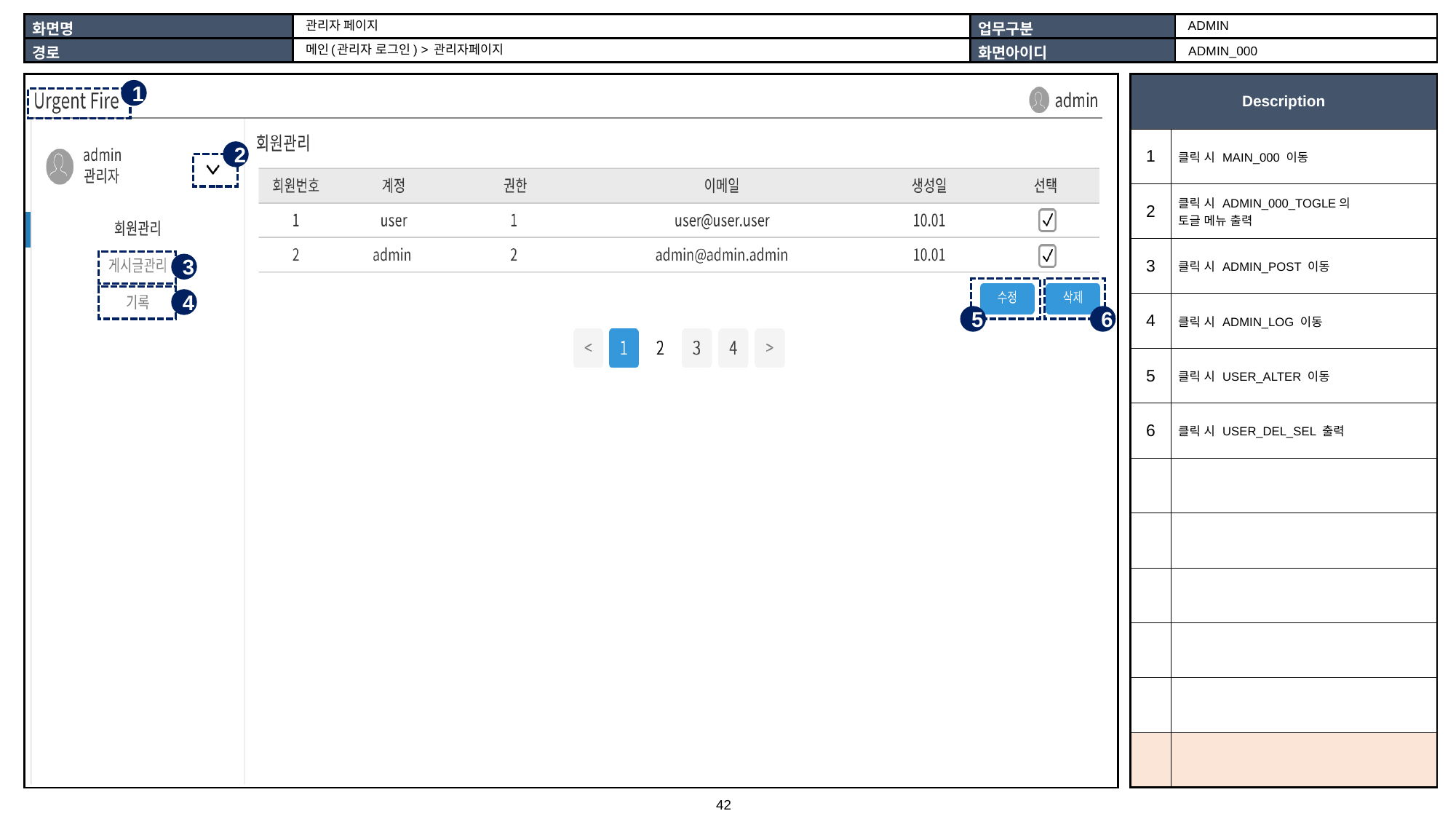

ADMIN
관리자 페이지
메인(관리자 로그인) > 관리자페이지
ADMIN_000
|  |
| --- |
| Description |  |
| --- | --- |
| 1 | 클릭 시 MAIN\_000 이동 |
| 2 | 클릭 시 ADMIN\_000\_TOGLE의 토글 메뉴 출력 |
| 3 | 클릭 시 ADMIN\_POST 이동 |
| 4 | 클릭 시 ADMIN\_LOG 이동 |
| 5 | 클릭 시 USER\_ALTER 이동 |
| 6 | 클릭 시 USER\_DEL\_SEL 출력 |
|  |  |
|  |  |
|  |  |
|  |  |
|  |  |
|  |  |
1

2

3

4
5
6